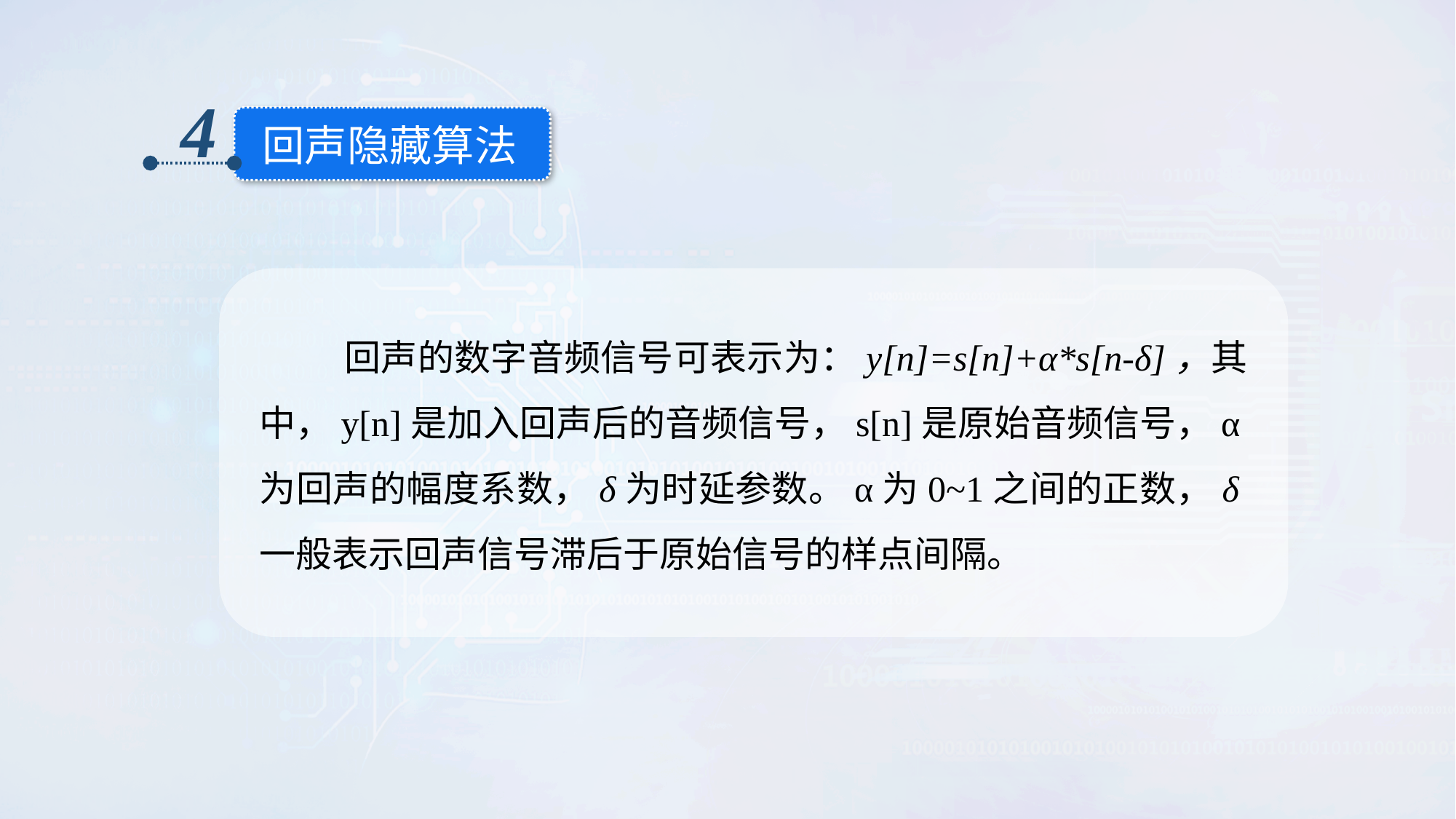

4

回声隐藏算法

         回声的数字音频信号可表示为：y[n]=s[n]+α*s[n-δ]，其中，y[n]是加入回声后的音频信号，s[n]是原始音频信号，α为回声的幅度系数，δ为时延参数。α为0~1之间的正数，δ一般表示回声信号滞后于原始信号的样点间隔。